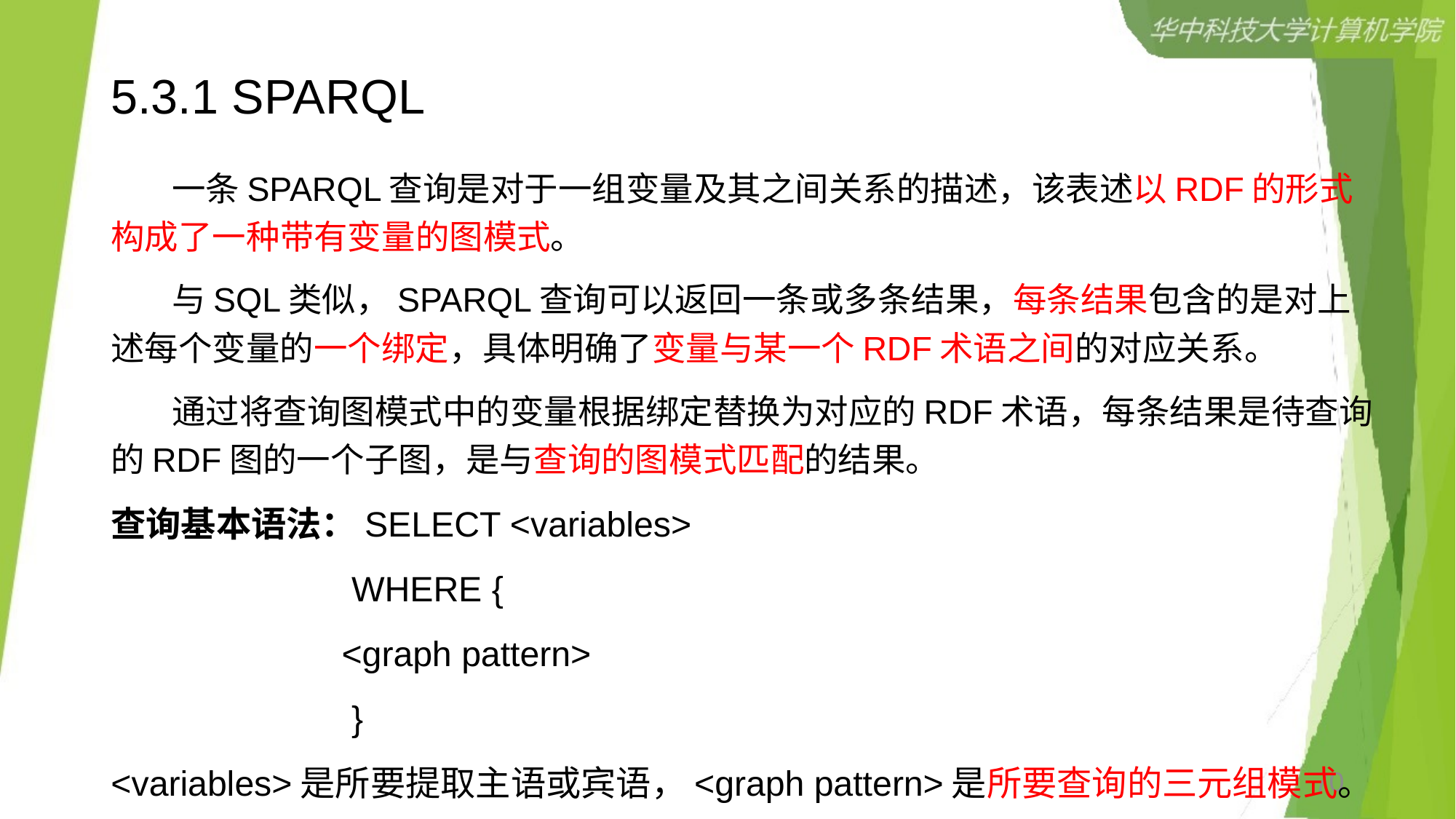

# 5.3.1 SPARQL
       一条SPARQL查询是对于一组变量及其之间关系的描述，该表述以RDF的形式构成了一种带有变量的图模式。
       与SQL类似，SPARQL查询可以返回一条或多条结果，每条结果包含的是对上述每个变量的一个绑定，具体明确了变量与某一个RDF术语之间的对应关系。
       通过将查询图模式中的变量根据绑定替换为对应的RDF术语，每条结果是待查询的RDF图的一个子图，是与查询的图模式匹配的结果。
查询基本语法：SELECT <variables>
                  WHERE {
                 <graph pattern>
                  }
<variables>是所要提取主语或宾语，<graph pattern>是所要查询的三元组模式。
70